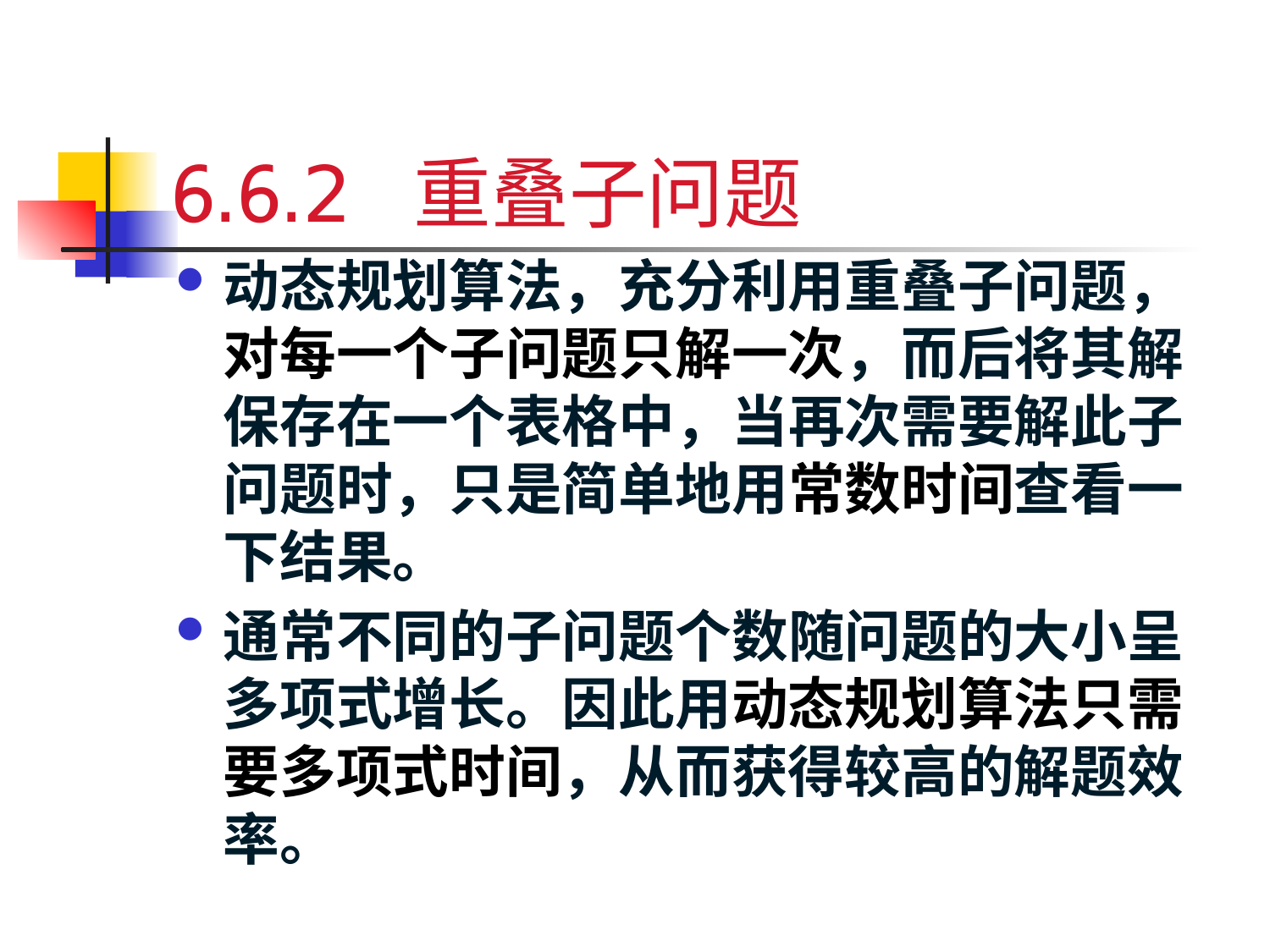

# 6.6.2  重叠子问题
动态规划算法，充分利用重叠子问题，对每一个子问题只解一次，而后将其解保存在一个表格中，当再次需要解此子问题时，只是简单地用常数时间查看一下结果。
通常不同的子问题个数随问题的大小呈多项式增长。因此用动态规划算法只需要多项式时间，从而获得较高的解题效率。